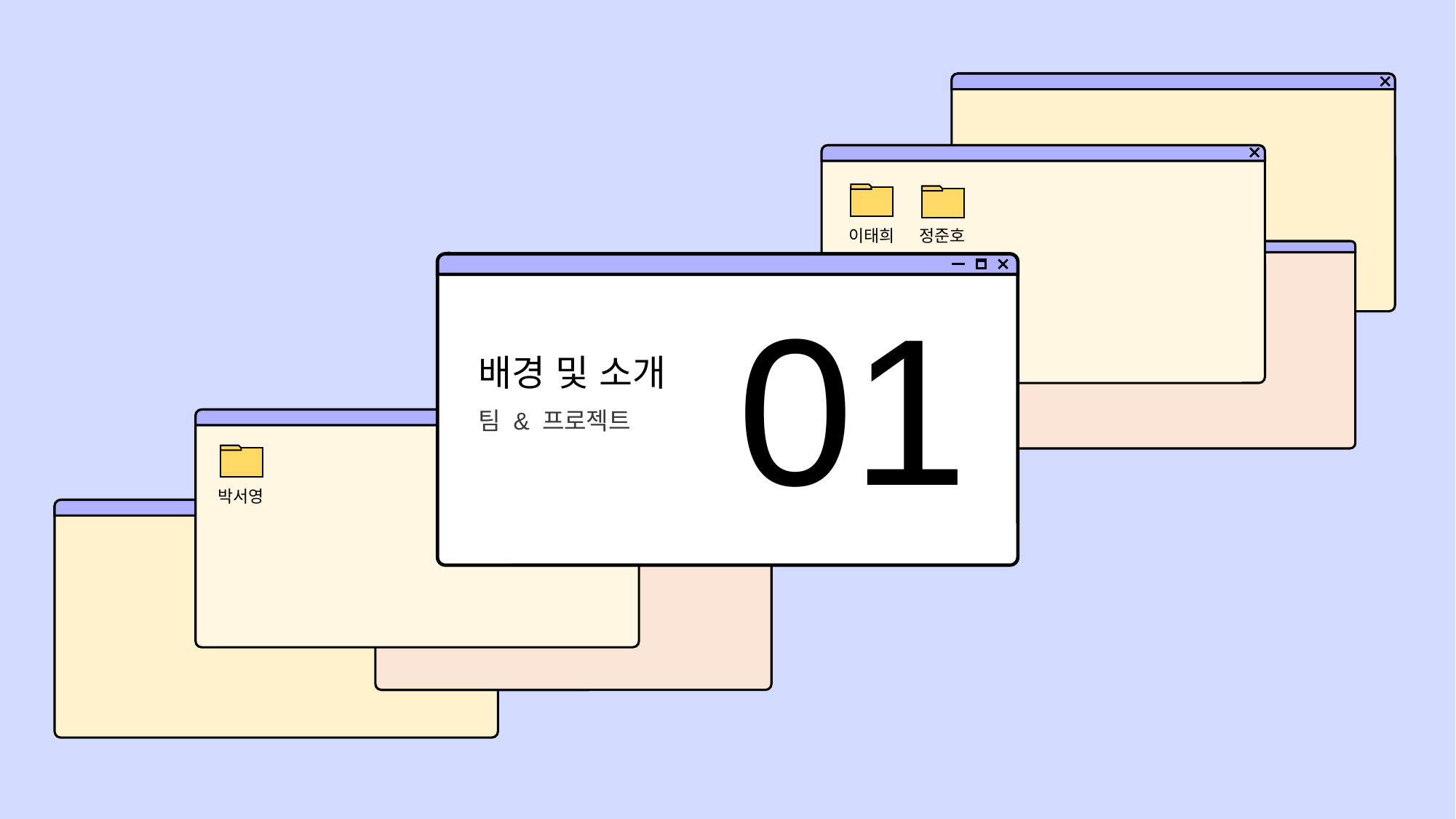

이태희
정준호

# 01
배경 및 소개
팀 & 프로젝트

박서영